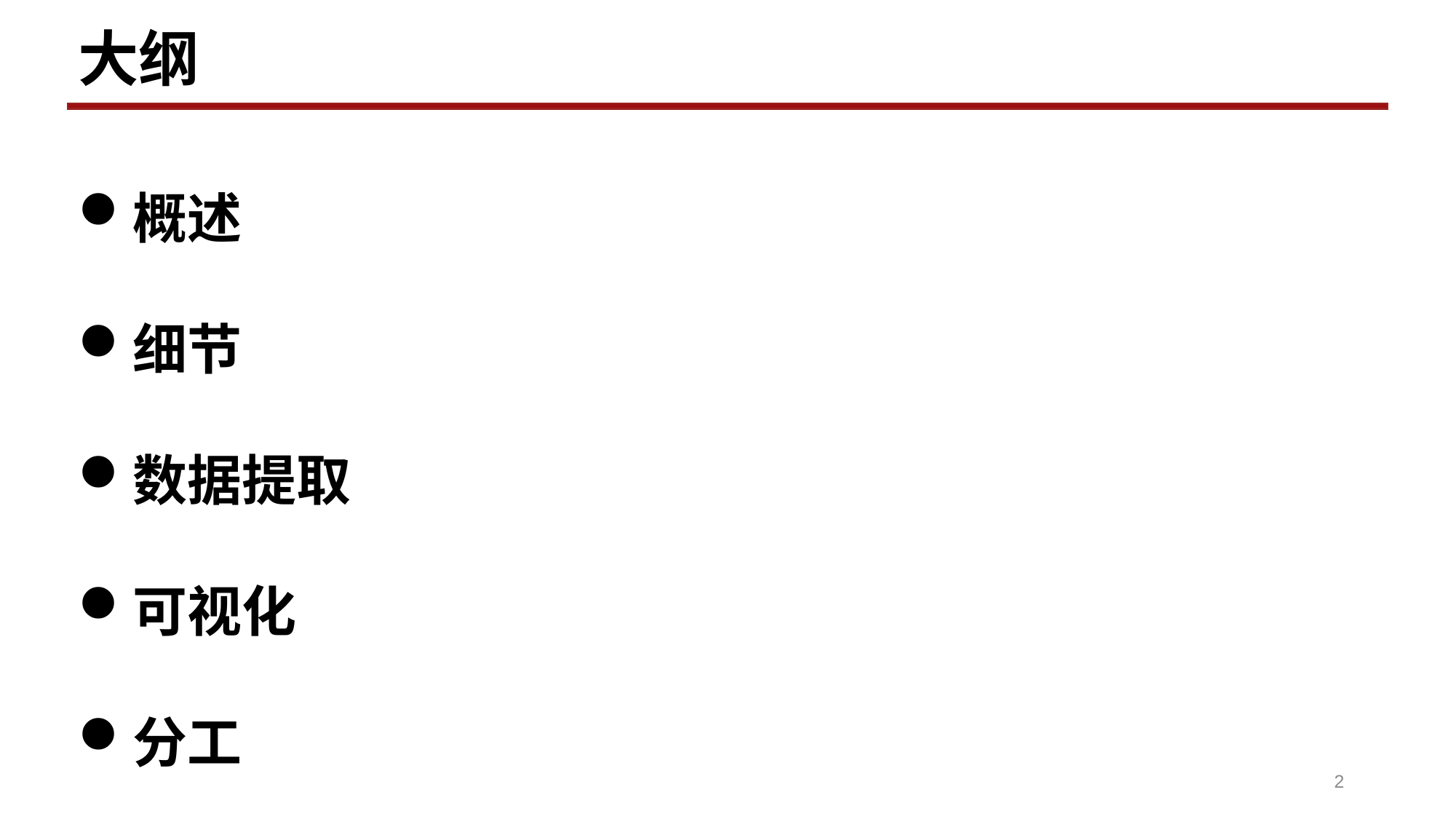

大纲

概述
细节
数据提取
可视化
分工
2